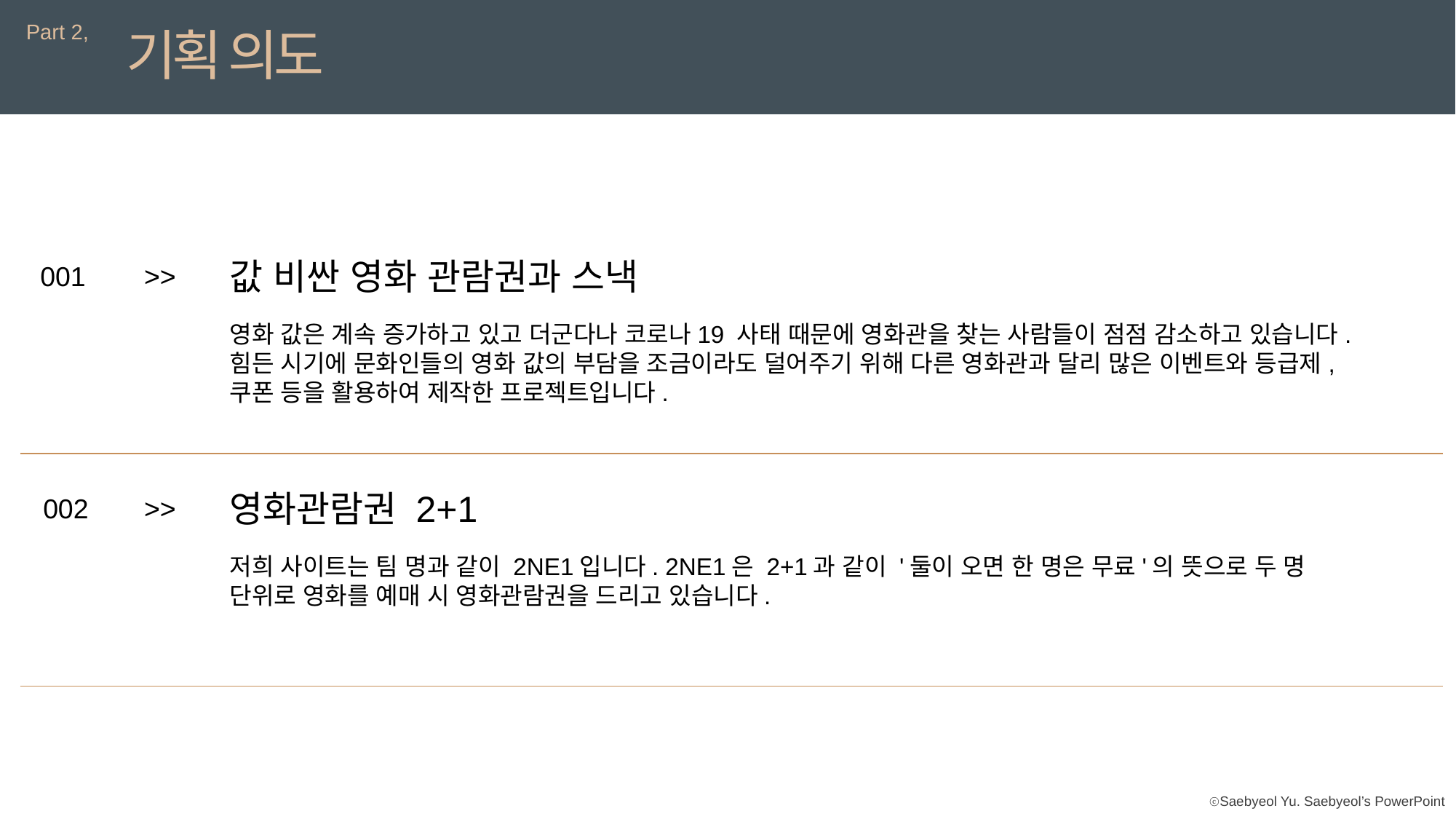

Part 2,
기획 의도
값 비싼 영화 관람권과 스낵
001
>>
영화 값은 계속 증가하고 있고 더군다나 코로나19 사태 때문에 영화관을 찾는 사람들이 점점 감소하고 있습니다.
힘든 시기에 문화인들의 영화 값의 부담을 조금이라도 덜어주기 위해 다른 영화관과 달리 많은 이벤트와 등급제, 쿠폰 등을 활용하여 제작한 프로젝트입니다.
영화관람권 2+1
002
>>
저희 사이트는 팀 명과 같이 2NE1입니다. 2NE1은 2+1과 같이 '둘이 오면 한 명은 무료'의 뜻으로 두 명 단위로 영화를 예매 시 영화관람권을 드리고 있습니다.